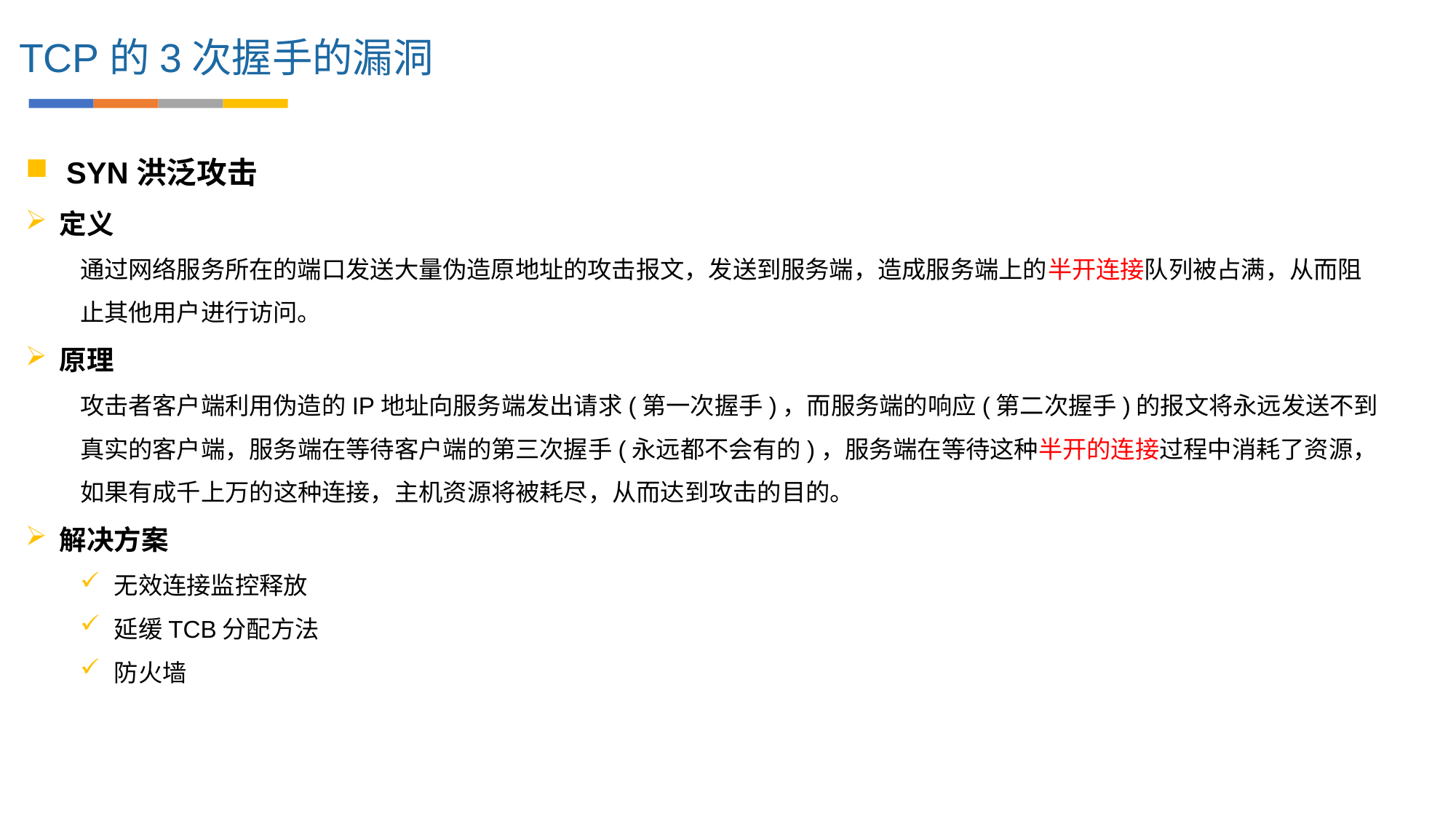

TCP的3次握手的漏洞

SYN洪泛攻击
定义
通过网络服务所在的端口发送大量伪造原地址的攻击报文，发送到服务端，造成服务端上的半开连接队列被占满，从而阻止其他用户进行访问。
原理
攻击者客户端利用伪造的IP地址向服务端发出请求(第一次握手)，而服务端的响应(第二次握手)的报文将永远发送不到真实的客户端，服务端在等待客户端的第三次握手(永远都不会有的)，服务端在等待这种半开的连接过程中消耗了资源，如果有成千上万的这种连接，主机资源将被耗尽，从而达到攻击的目的。
解决方案
无效连接监控释放
延缓TCB分配方法
防火墙